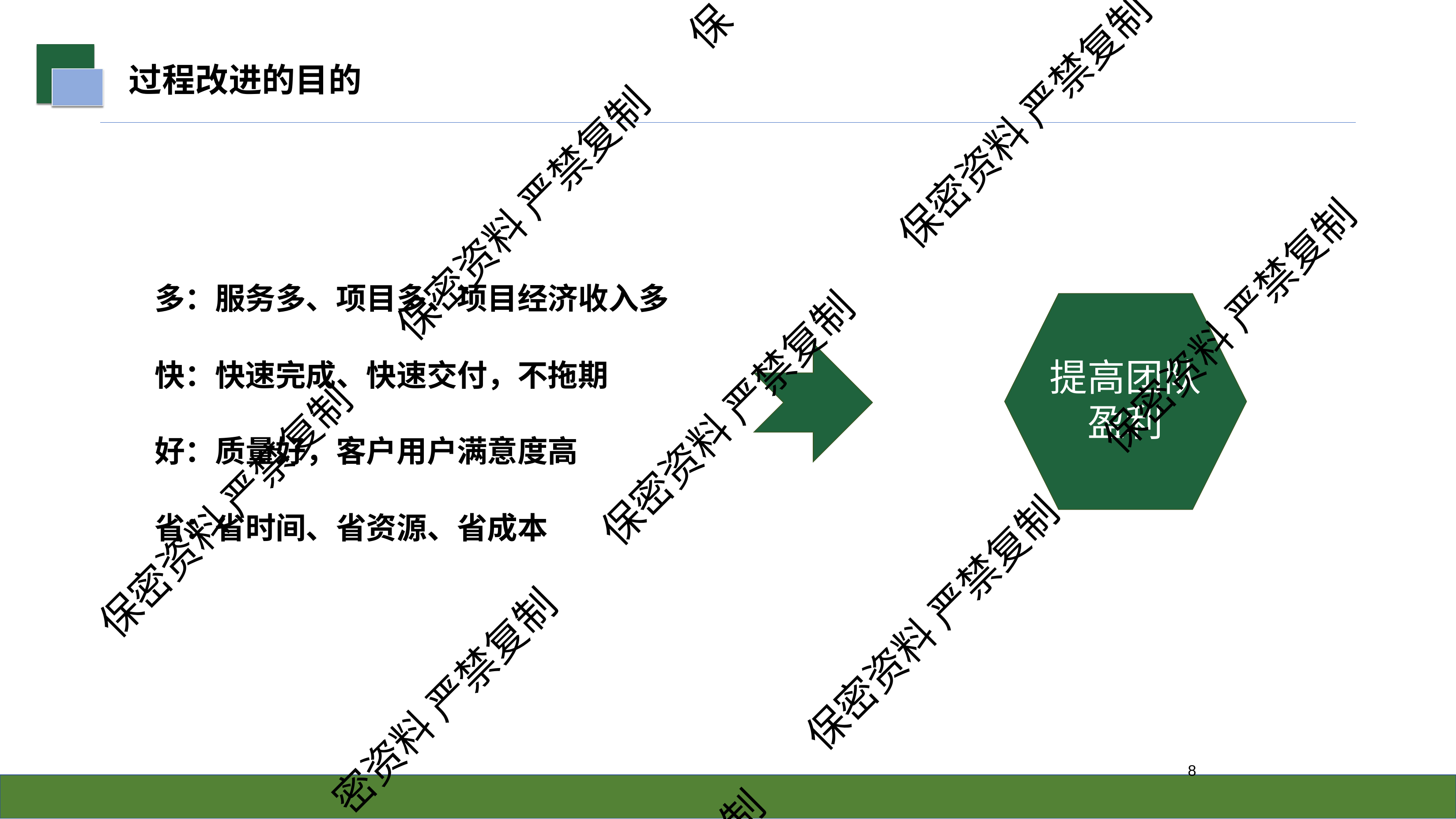

保
# 过程改进的目的
保密资料 严禁复制
保密资料 严禁复制
多：服务多、项目多、项目经济收入多

保密资料 严禁复制

提高团队 盈利
快：快速完成、快速交付，不拖期
保密资料 严禁复制
好：质量好，客户用户满意度高
保密资料 严禁复制
省：省时间、省资源、省成本
保密资料 严禁复制
密资料 严禁复制
8
制